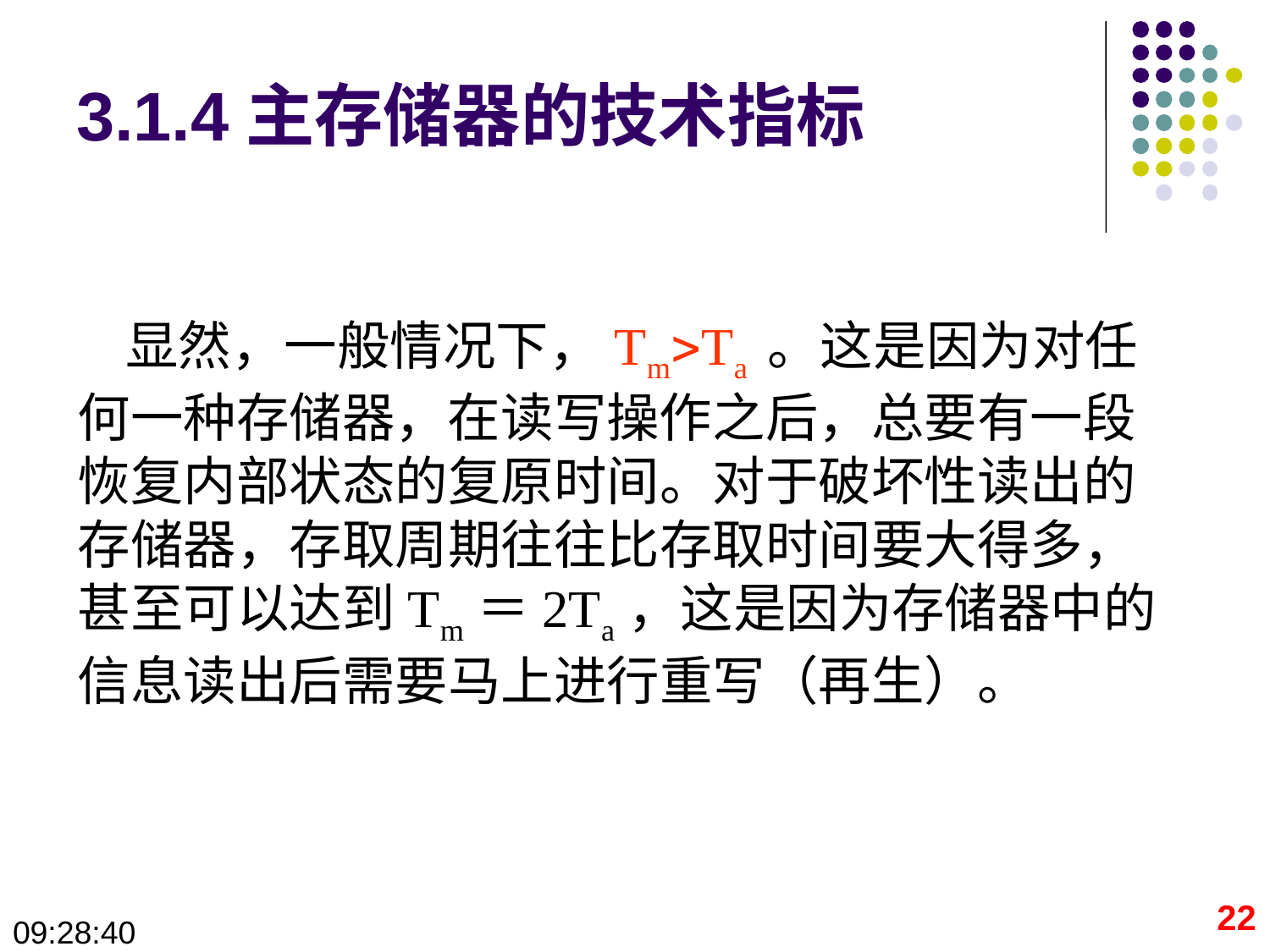

# 3.1.4主存储器的技术指标
显然，一般情况下，Tm>Ta 。这是因为对任何一种存储器，在读写操作之后，总要有一段恢复内部状态的复原时间。对于破坏性读出的存储器，存取周期往往比存取时间要大得多，甚至可以达到Tm＝2Ta，这是因为存储器中的信息读出后需要马上进行重写（再生）。
22
09:28:40